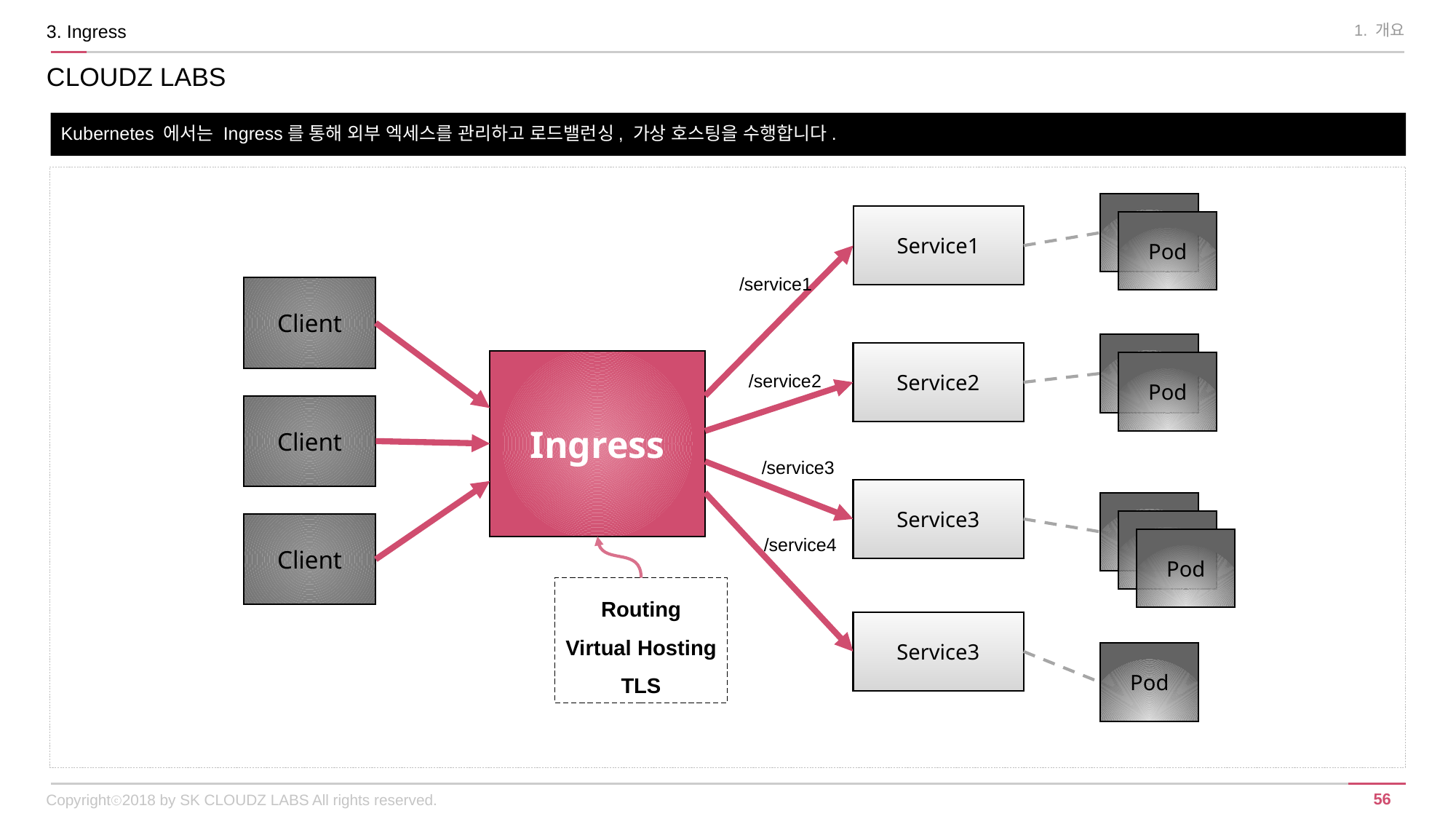

3. Ingress
1. 개요
CLOUDZ LABS
Kubernetes 에서는 Ingress를 통해 외부 엑세스를 관리하고 로드밸런싱, 가상 호스팅을 수행합니다.

Pod
Service1
/service1
Client

Pod
Service2
Ingress
/service2
Client
/service3
Service3

Pod
Client
/service4
Routing
Virtual Hosting
TLS
Service3
Pod
Copyrightⓒ2018 by SK CLOUDZ LABS All rights reserved.